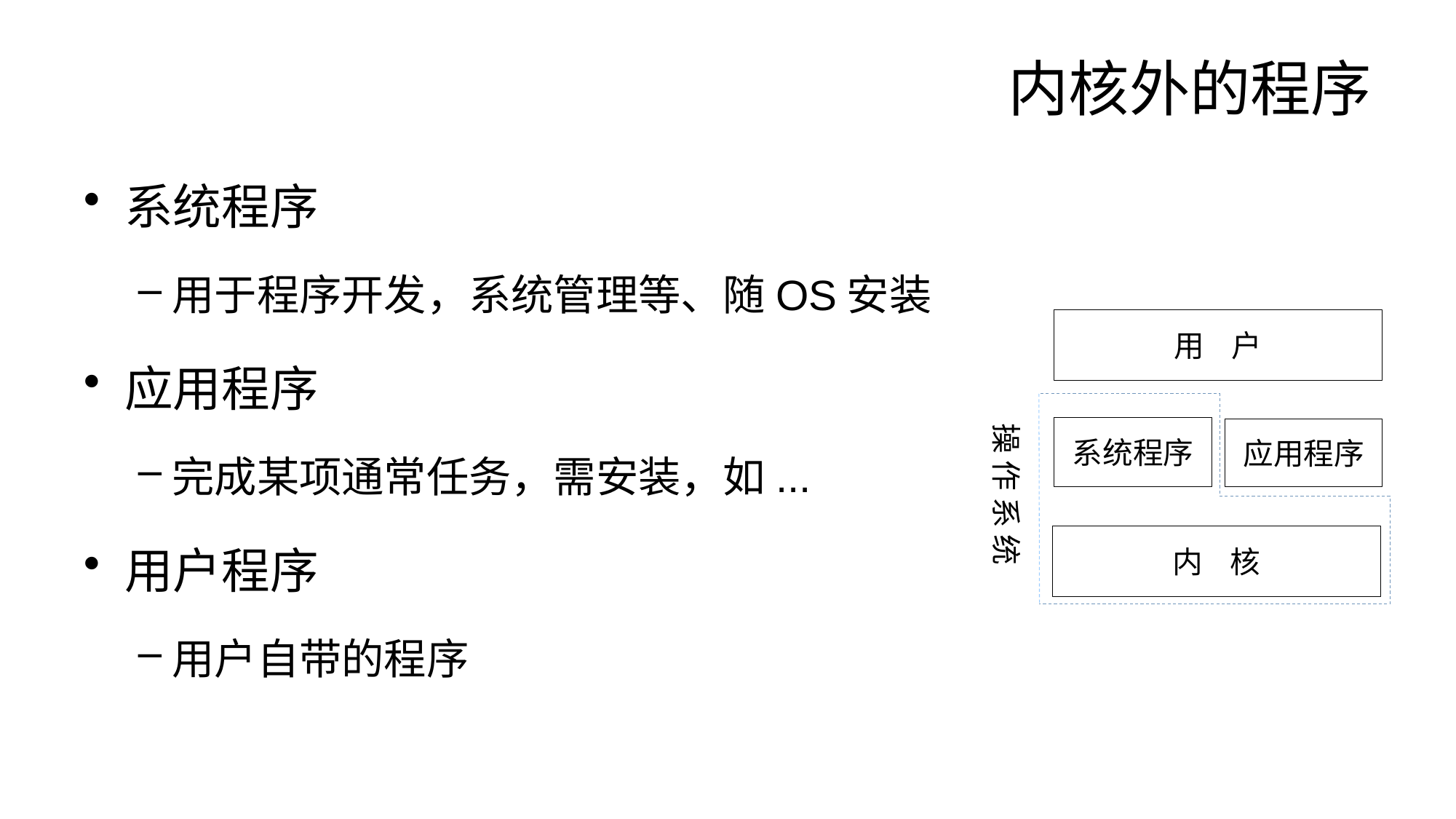

# 内核外的程序
系统程序
用于程序开发，系统管理等、随OS安装
应用程序
完成某项通常任务，需安装，如...
用户程序
用户自带的程序
用    户

系统程序
应用程序
操 作 系 统
内    核